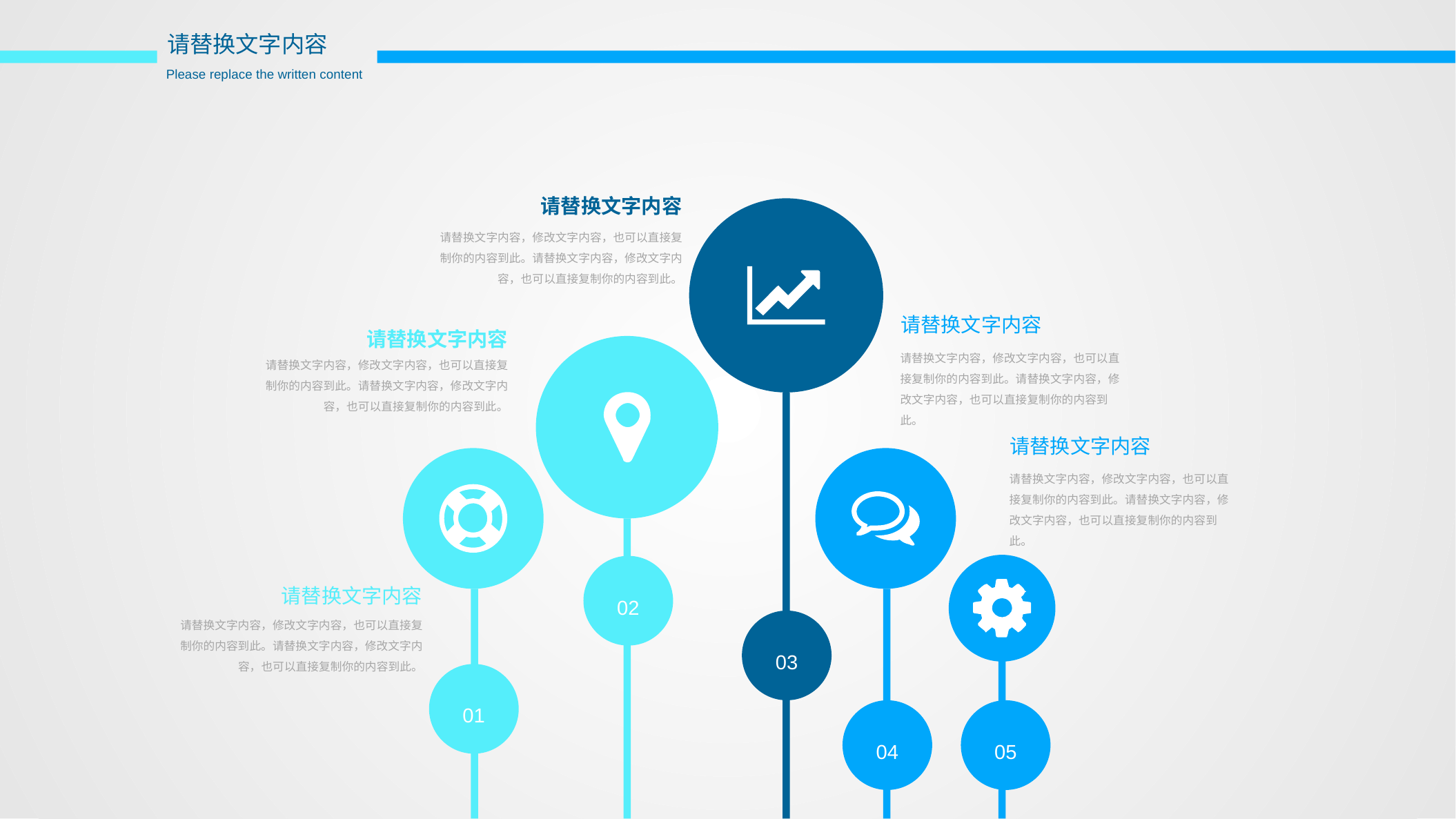

请替换文字内容

Please replace the written content
请替换文字内容
请替换文字内容，修改文字内容，也可以直接复制你的内容到此。请替换文字内容，修改文字内容，也可以直接复制你的内容到此。

请替换文字内容
请替换文字内容，修改文字内容，也可以直接复制你的内容到此。请替换文字内容，修改文字内容，也可以直接复制你的内容到此。
请替换文字内容
请替换文字内容，修改文字内容，也可以直接复制你的内容到此。请替换文字内容，修改文字内容，也可以直接复制你的内容到此。

请替换文字内容
请替换文字内容，修改文字内容，也可以直接复制你的内容到此。请替换文字内容，修改文字内容，也可以直接复制你的内容到此。

02
请替换文字内容
请替换文字内容，修改文字内容，也可以直接复制你的内容到此。请替换文字内容，修改文字内容，也可以直接复制你的内容到此。

03

01
04
05